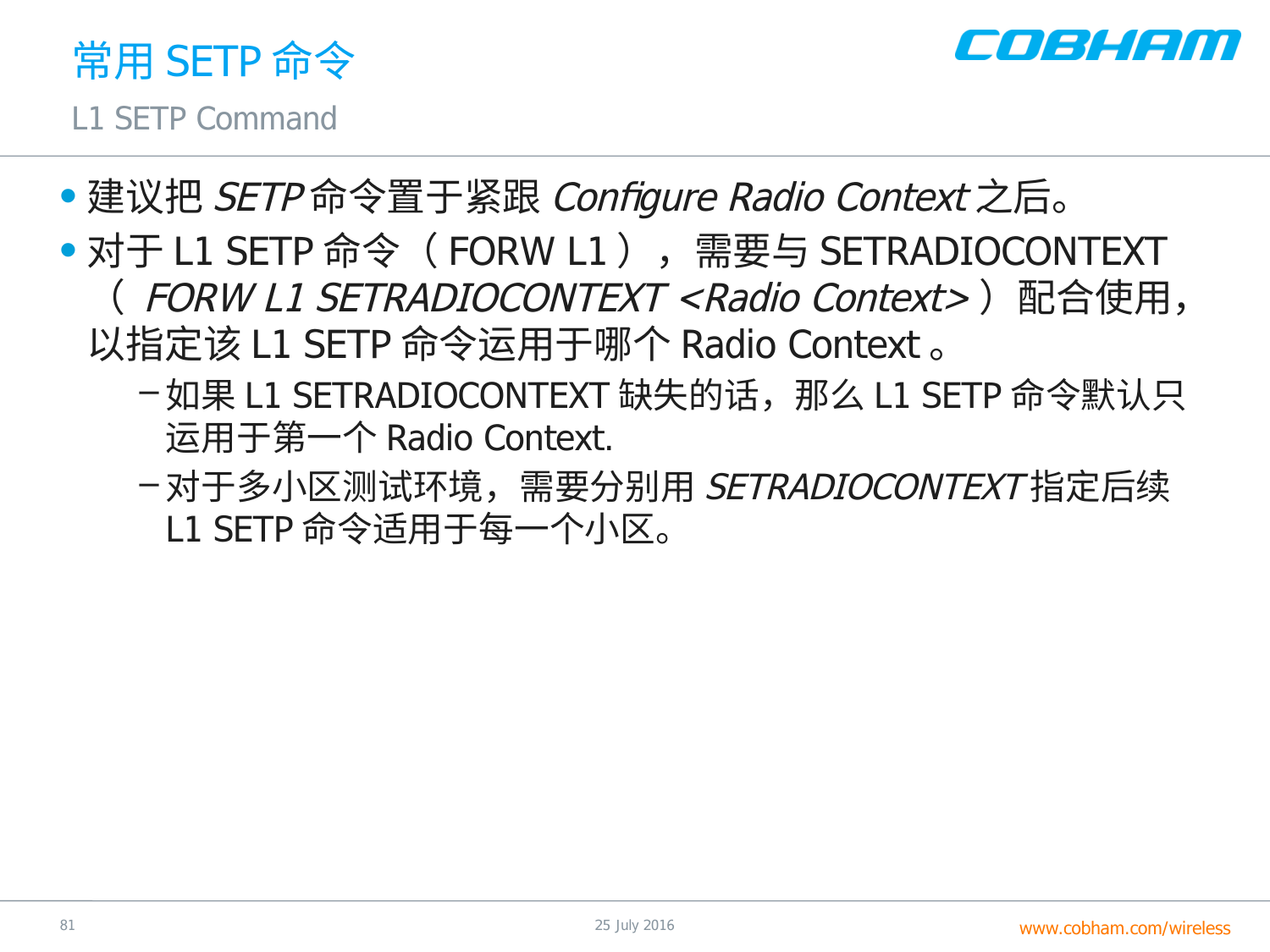

# 常用SETP命令
L1 SETP Command
建议把SETP命令置于紧跟Configure Radio Context之后。
对于L1 SETP命令（FORW L1），需要与SETRADIOCONTEXT （ FORW L1 SETRADIOCONTEXT <Radio Context>）配合使用，以指定该L1 SETP命令运用于哪个Radio Context。
如果L1 SETRADIOCONTEXT缺失的话，那么L1 SETP命令默认只运用于第一个Radio Context.
对于多小区测试环境，需要分别用SETRADIOCONTEXT指定后续L1 SETP命令适用于每一个小区。
81
25 July 2016